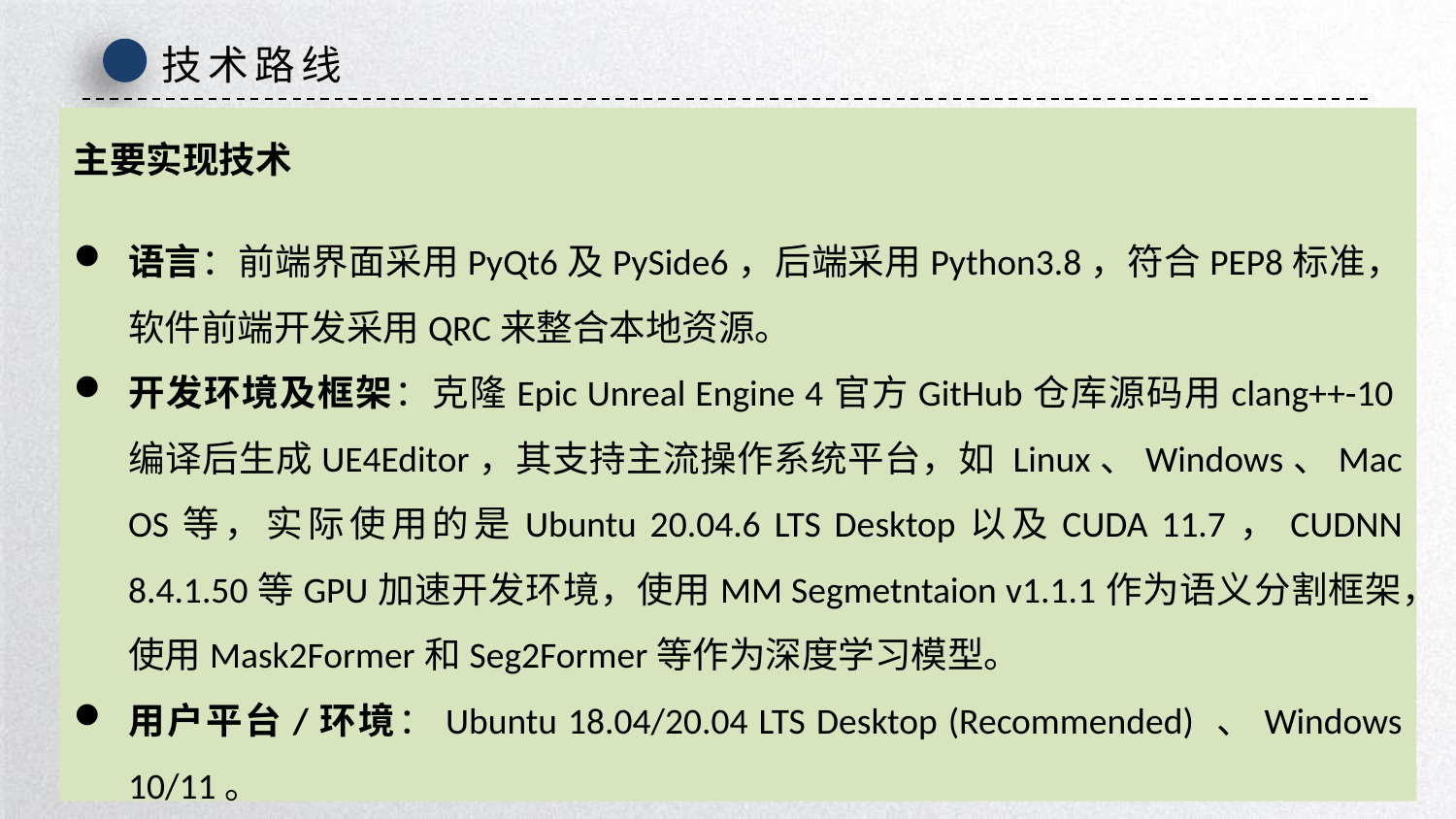

技术路线

主要实现技术
语言：前端界面采用PyQt6及PySide6，后端采用Python3.8，符合PEP8标准，软件前端开发采用QRC来整合本地资源。
开发环境及框架：克隆Epic Unreal Engine 4官方GitHub仓库源码用clang++-10编译后生成UE4Editor，其支持主流操作系统平台，如 Linux、Windows、Mac OS等，实际使用的是Ubuntu 20.04.6 LTS Desktop以及CUDA 11.7，CUDNN 8.4.1.50等GPU加速开发环境，使用MM Segmetntaion v1.1.1作为语义分割框架，使用Mask2Former和Seg2Former等作为深度学习模型。
用户平台/环境：Ubuntu 18.04/20.04 LTS Desktop (Recommended) 、Windows 10/11。